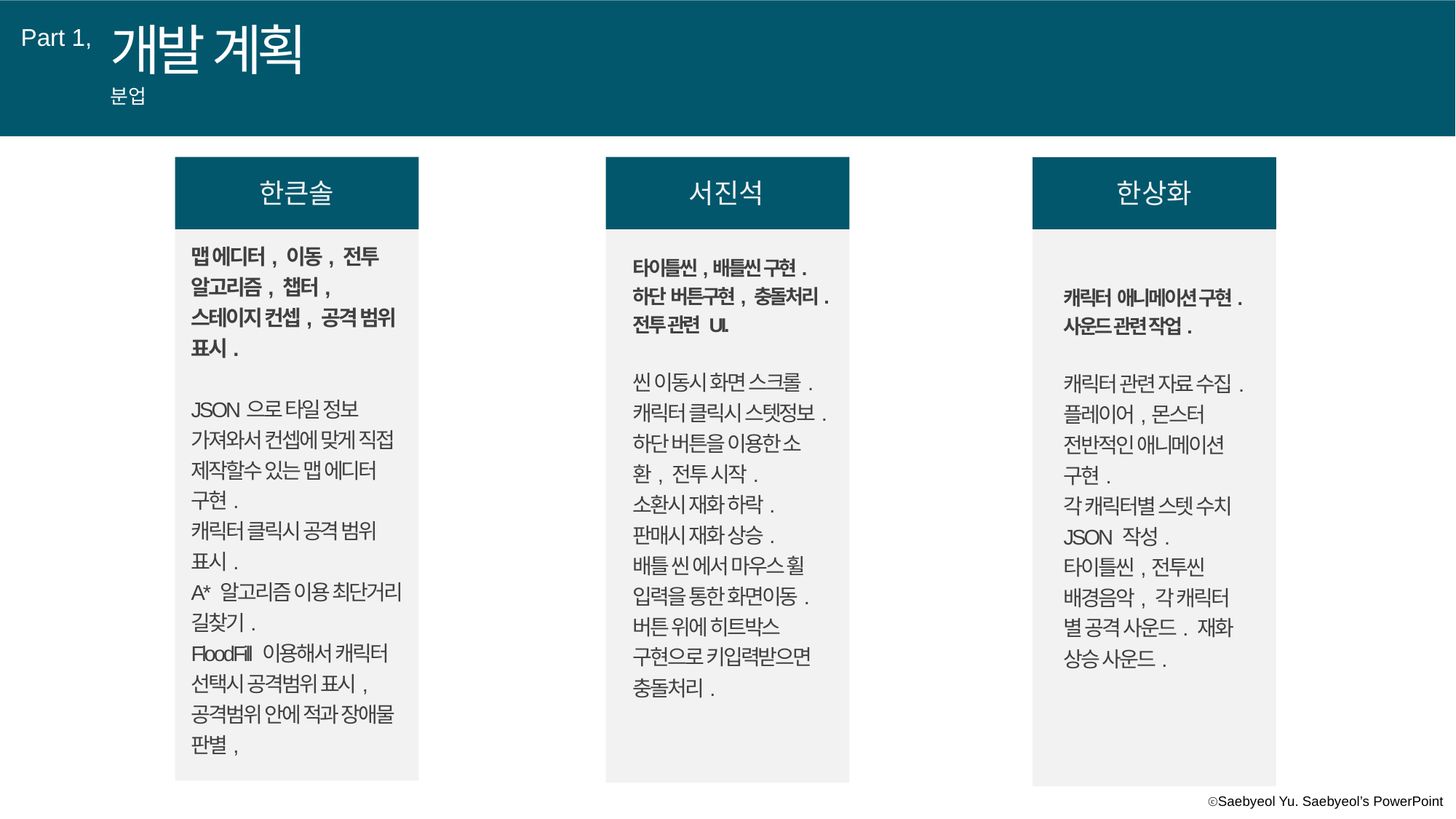

개발 계획
Part 1,
분업

한큰솔
서진석
한상화
맵 에디터, 이동, 전투 알고리즘, 챕터, 스테이지 컨셉, 공격 범위 표시.

JSON으로 타일 정보 가져와서 컨셉에 맞게 직접 제작할수 있는 맵 에디터 구현.
캐릭터 클릭시 공격 범위 표시.
A* 알고리즘 이용 최단거리 길찾기.
FloodFill 이용해서 캐릭터 선택시 공격범위 표시,
공격범위 안에 적과 장애물 판별,
타이틀씬,배틀씬 구현.
하단  버튼구현, 충돌처리.
전투 관련 UI.

씬 이동시 화면 스크롤.
캐릭터 클릭시 스텟정보.
하단 버튼을 이용한 소환, 전투 시작.
소환시 재화 하락.
판매시 재화 상승.
배틀 씬 에서 마우스 휠 입력을 통한 화면이동.
버튼 위에 히트박스 구현으로 키입력받으면 충돌처리.
캐릭터  애니메이션 구현.
사운드 관련 작업.

캐릭터 관련 자료 수집.
플레이어,몬스터 전반적인 애니메이션 구현.
각 캐릭터별 스텟 수치 JSON 작성.
타이틀씬,전투씬 배경음악, 각 캐릭터 별 공격 사운드. 재화 상승 사운드.